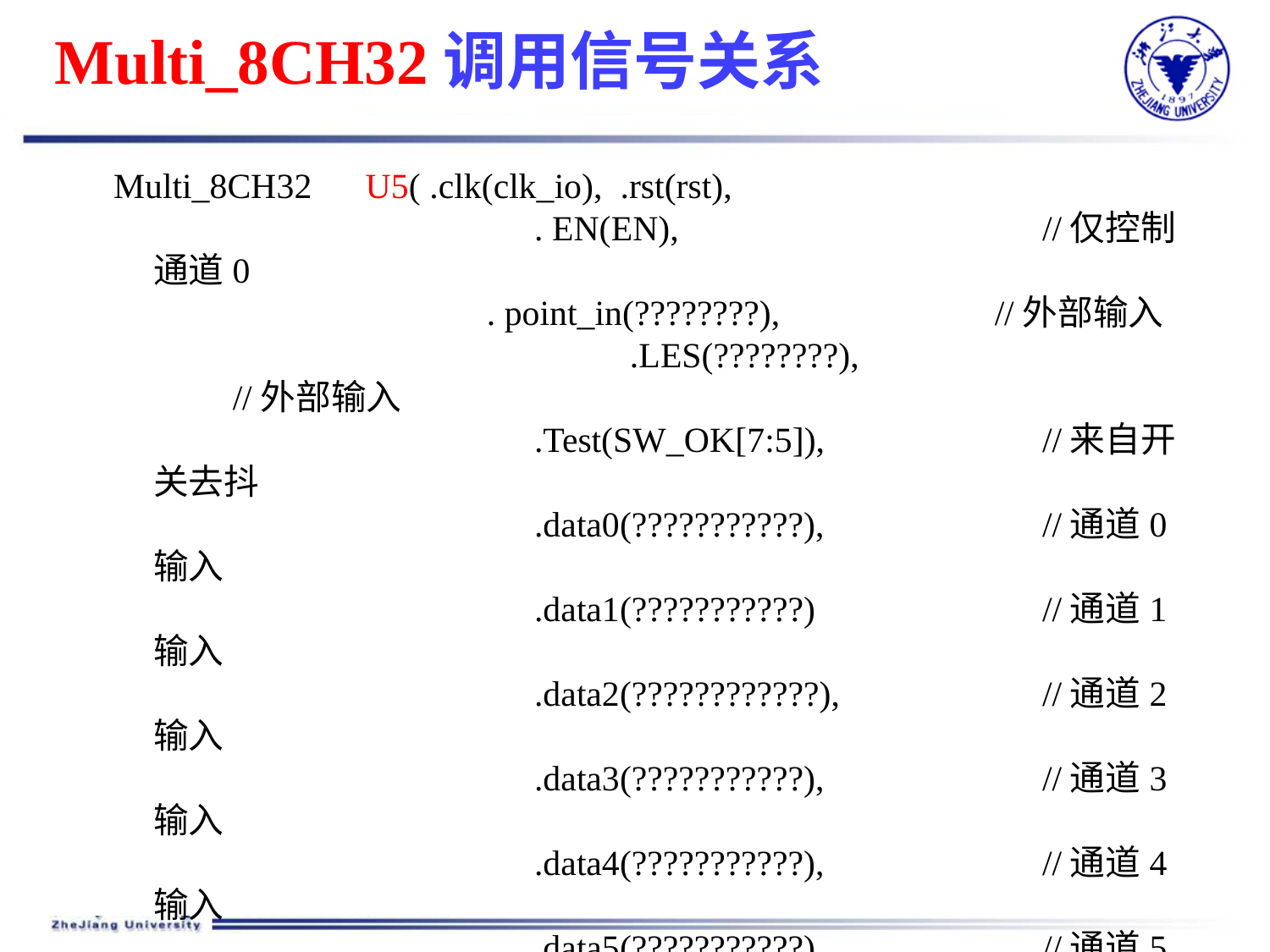

# Multi_8CH32调用信号关系
Multi_8CH32      U5( .clk(clk_io),  .rst(rst),
				. EN(EN),			//仅控制通道0
			. point_in(????????),		//外部输入				 .LES(????????), 			//外部输入
				.Test(SW_OK[7:5]), 		//来自开关去抖
				.data0(???????????),   		//通道0输入
				.data1(???????????)		//通道1输入
				.data2(????????????),         	//通道2输入
				.data3(???????????),		//通道3输入
				.data4(???????????),	 	//通道4输入
				.data5(???????????),		//通道5输入
				.data6(???????????),   	 	//通道6输入
				.data7(???????????),	         	//通道7输入

			.point_out(point_out),	      	//输出到显示模块
			.blink_out(LE_out),    		//输出到显示模块
				.disp_num(disp_num)		//输出到显示模块
				);